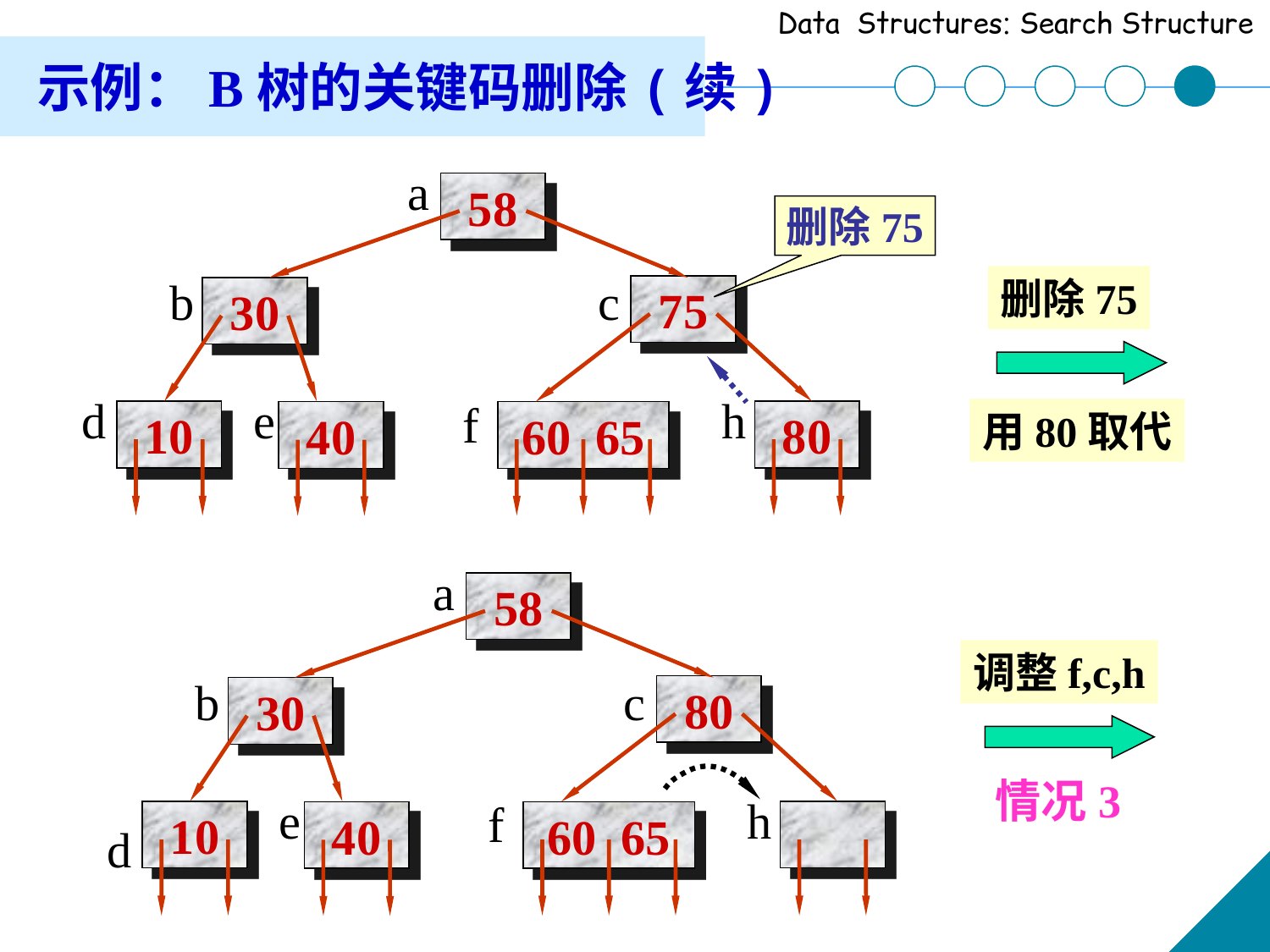

示例：B树的关键码删除(续)

a
58

b
c
75
30

d
e
h
f
10
80
40
60  65

删除75
删除75

用80取代

a
58

b
c
80
30

e
h
f
10

40
60  65
d

调整f,c,h

情况3